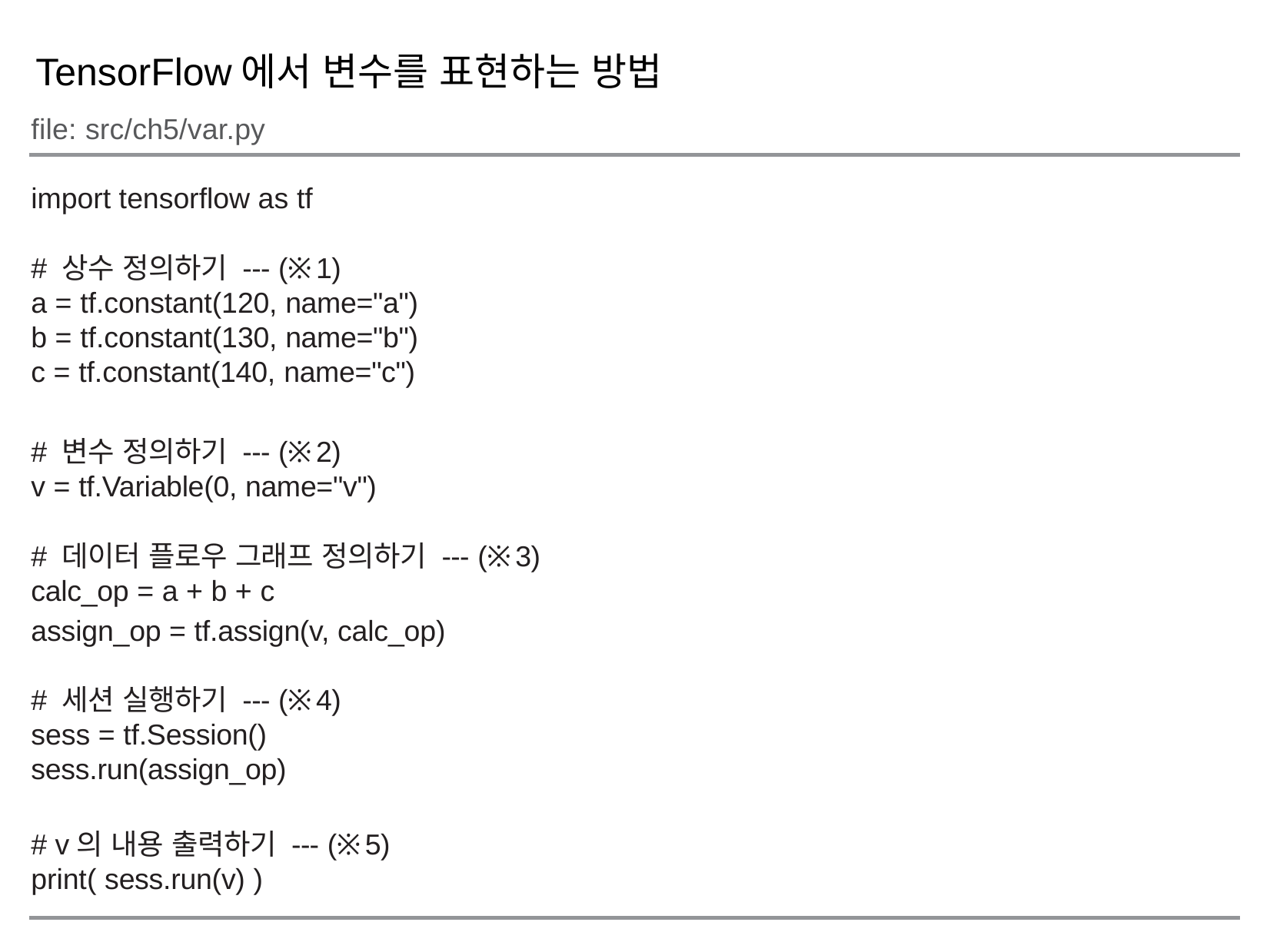

TensorFlow에서 변수를 표현하는 방법
file: src/ch5/var.py

import tensorflow as tf

# 상수 정의하기 --- (※1)
a = tf.constant(120, name="a")
b = tf.constant(130, name="b")
c = tf.constant(140, name="c")

# 변수 정의하기 --- (※2)
v = tf.Variable(0, name="v")

# 데이터 플로우 그래프 정의하기 --- (※3)
calc_op = a + b + c
assign_op = tf.assign(v, calc_op)

# 세션 실행하기 --- (※4)
sess = tf.Session()
sess.run(assign_op)

# v의 내용 출력하기 --- (※5)
print( sess.run(v) )